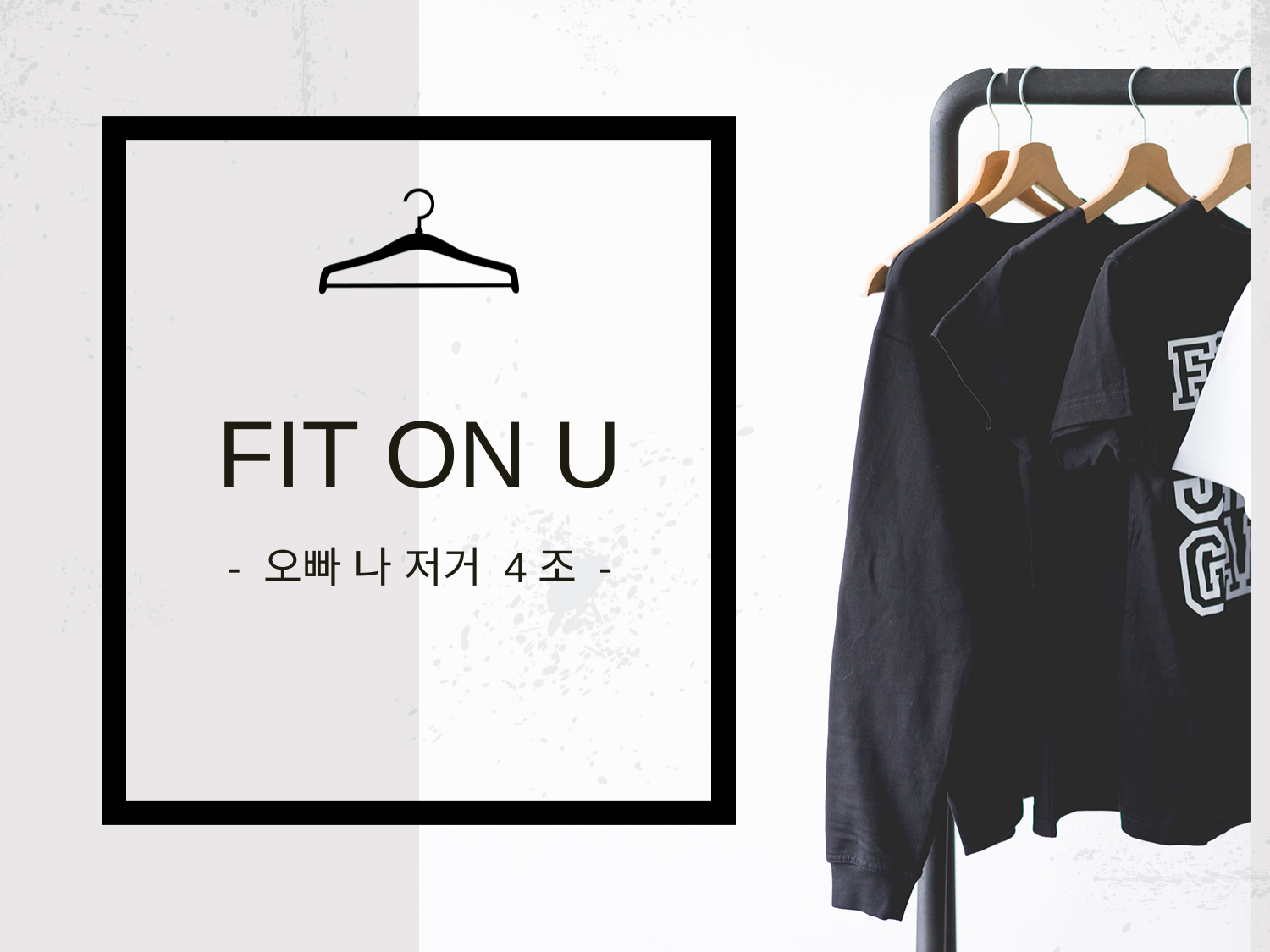

# FIT ON U - 오빠 나 저거 4조 -